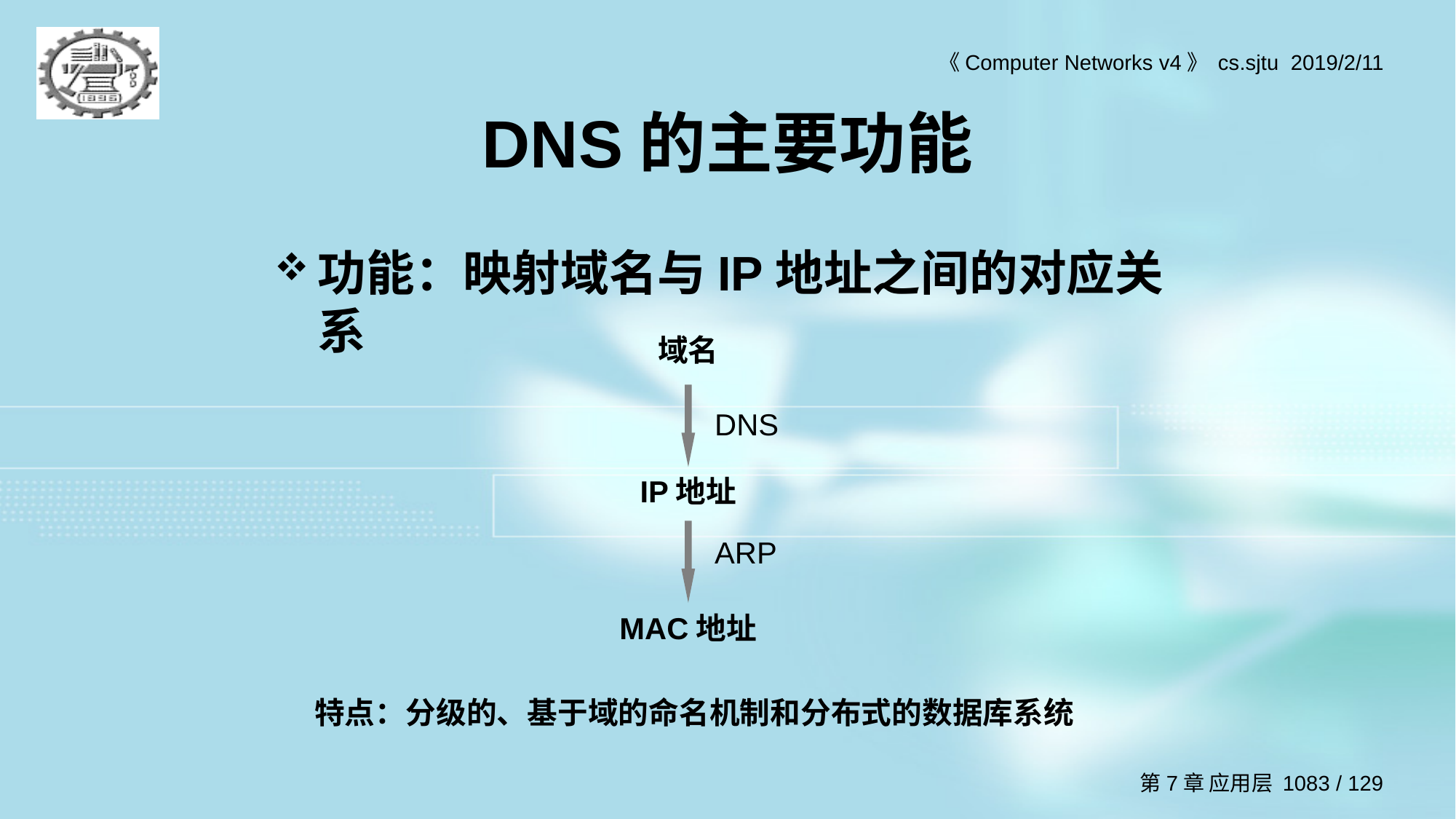

# DNS的主要功能
功能：映射域名与IP地址之间的对应关系
域名

IP地址

MAC地址

DNS

ARP
特点：分级的、基于域的命名机制和分布式的数据库系统